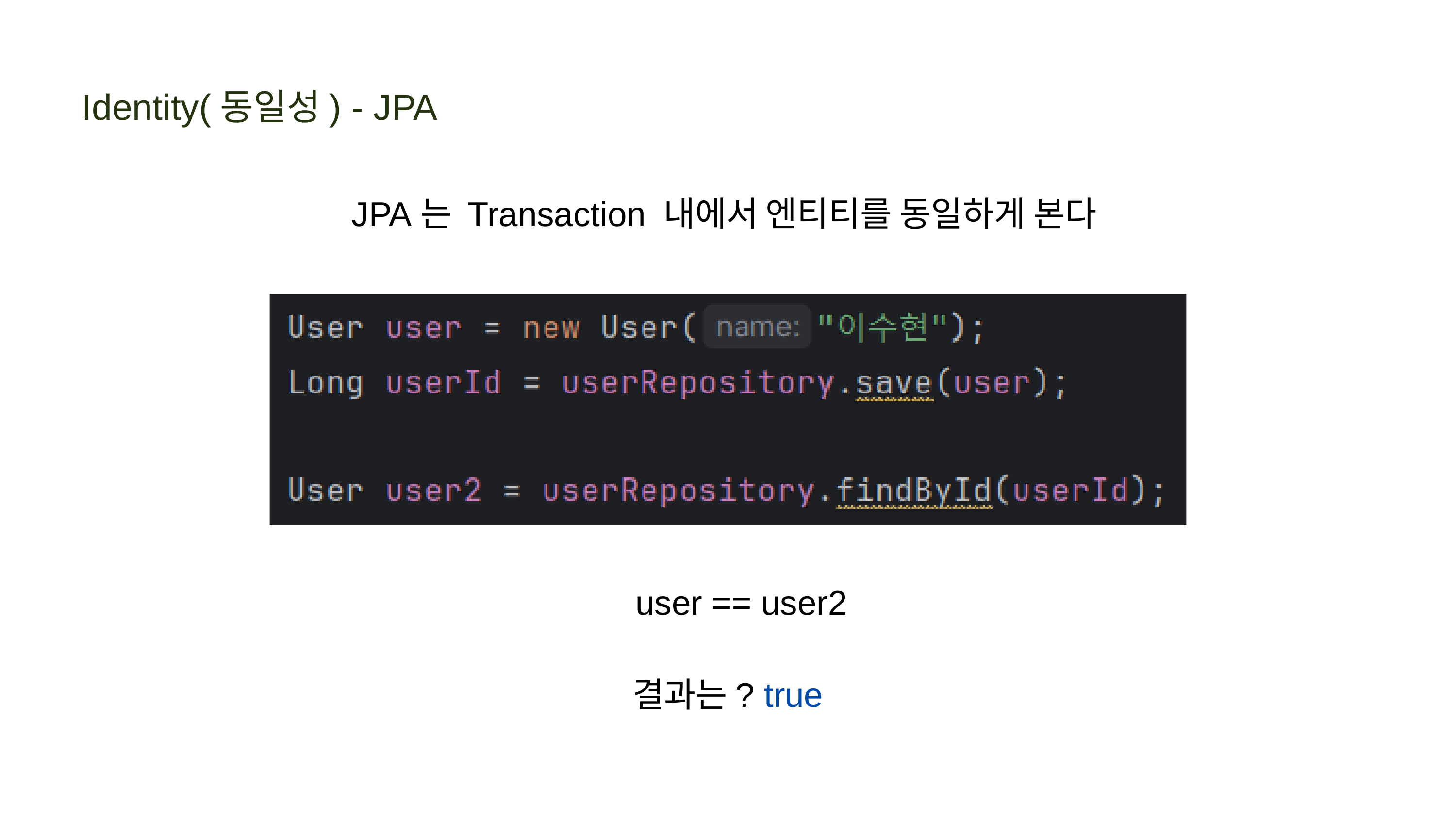

Identity(동일성) - JPA
JPA는 Transaction 내에서 엔티티를 동일하게 본다

user == user2
결과는? true